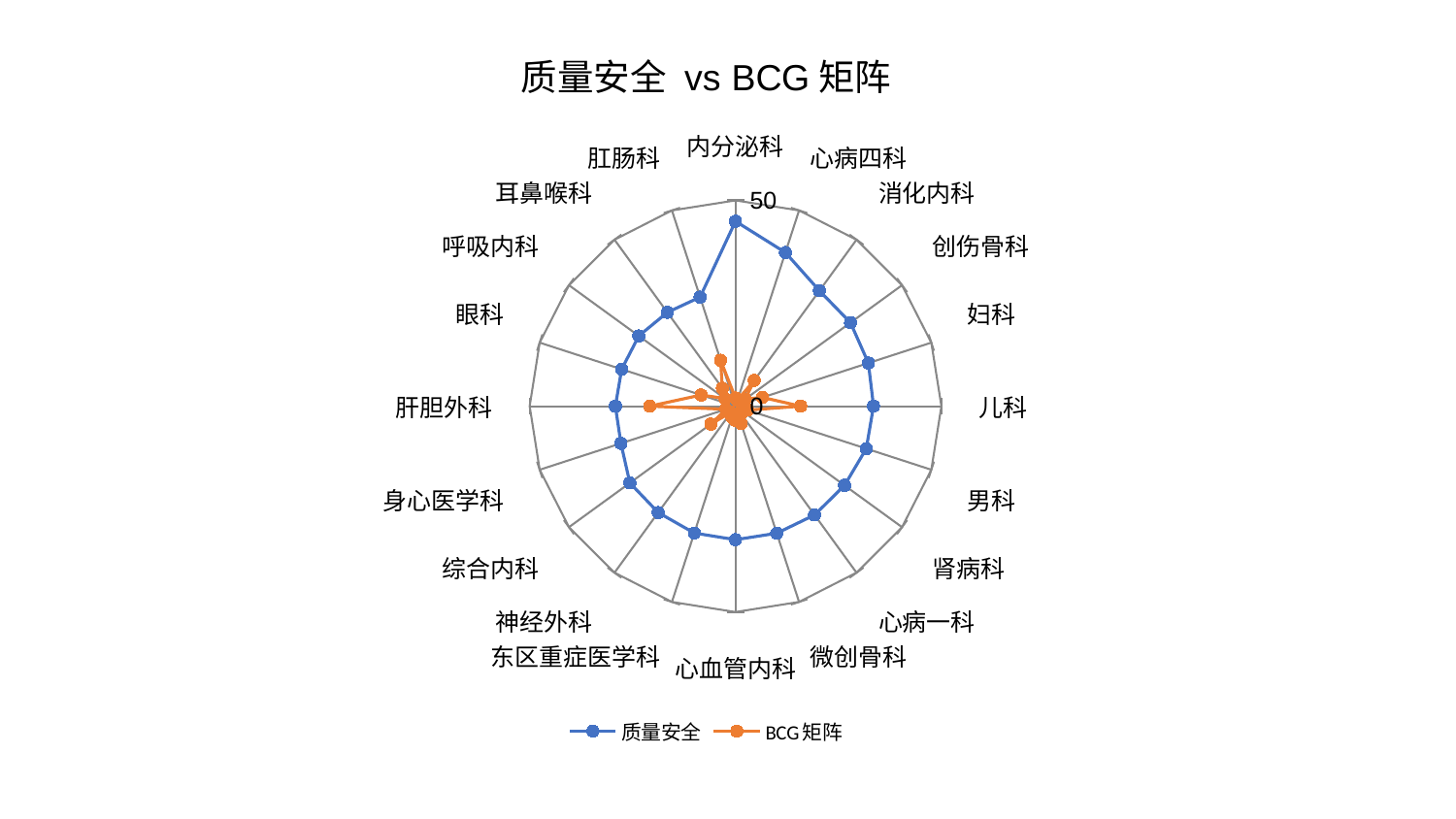

### Chart: 质量安全 vs BCG矩阵

| Category | 质量安全 | BCG矩阵 |
|---|---|---|
| 内分泌科 | 44.92404594241911 | 1.9581107958922102 |
| 心病四科 | 39.245720249928695 | 1.5279603976756455 |
| 消化内科 | 34.6754103253369 | 7.750541548760951 |
| 创伤骨科 | 34.51754472604117 | 2.9089022706157777 |
| 妇科 | 33.940054871574844 | 6.8743936036629405 |
| 儿科 | 33.51904138823221 | 15.838176269085658 |
| 男科 | 33.39077904057369 | 3.1427577790153576 |
| 肾病科 | 32.731575237055004 | 1.771431065827891 |
| 心病一科 | 32.657979703108246 | 2.315141895408148 |
| 微创骨科 | 32.45326983850201 | 4.398580592626163 |
| 心血管内科 | 32.43828941032196 | 3.410681679200966 |
| 东区重症医学科 | 32.4115476560669 | 2.8554123905753346 |
| 神经外科 | 31.94648026194499 | 1.8303597713172672 |
| 综合内科 | 31.714042912695607 | 7.413337503231625 |
| 身心医学科 | 29.264643873644808 | 2.4251412118240134 |
| 肝胆外科 | 29.17740920100876 | 20.862700077844217 |
| 眼科 | 29.076099163904882 | 8.778440667259513 |
| 呼吸内科 | 29.043234004773705 | 3.172212835229697 |
| 耳鼻喉科 | 28.178576892155228 | 5.425889740090743 |
| 肛肠科 | 27.85727627319409 | 11.743057056822526 |
10